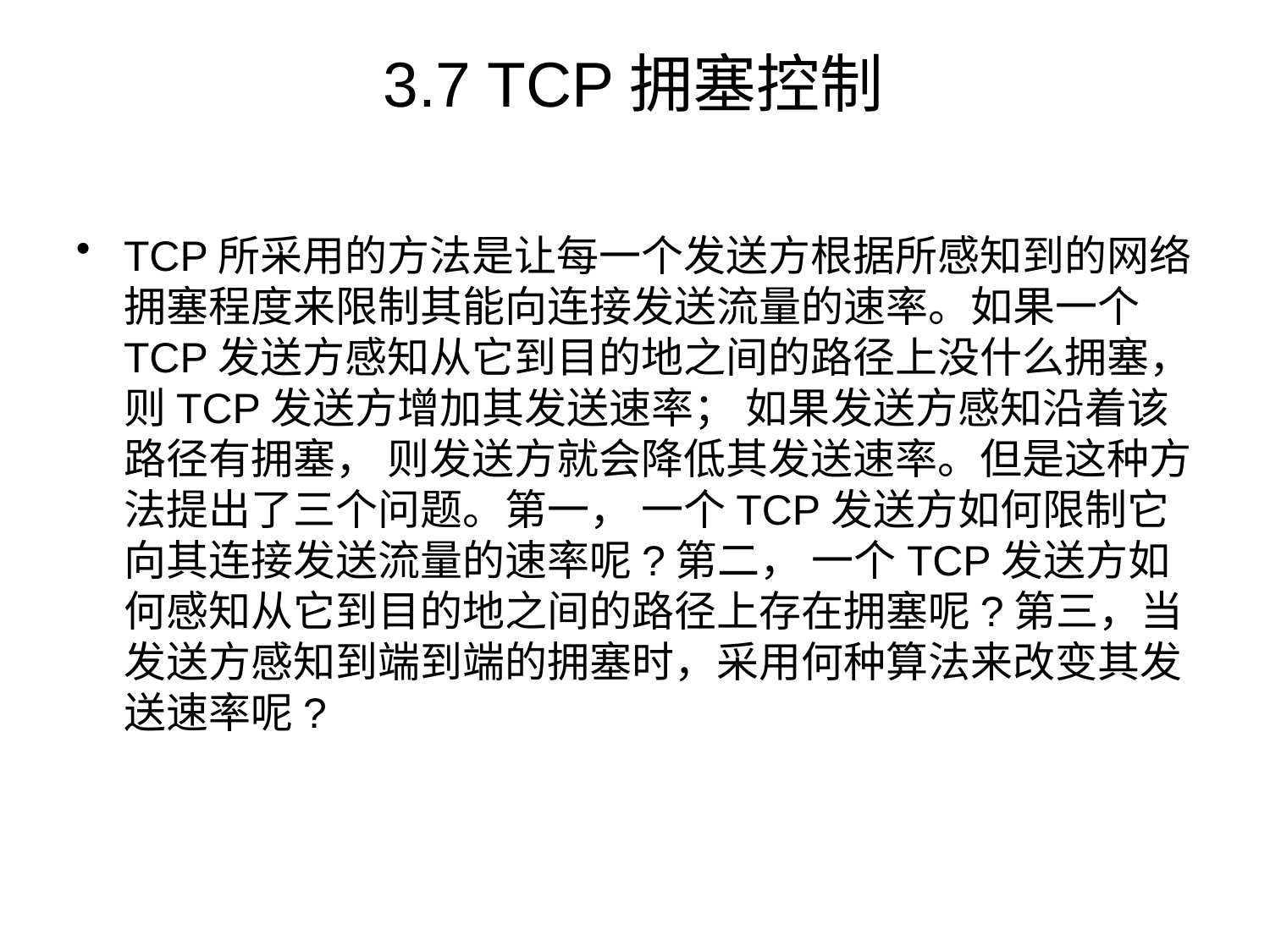

# 3.7 TCP拥塞控制
TCP所采用的方法是让每一个发送方根据所感知到的网络拥塞程度来限制其能向连接发送流量的速率。如果一个TCP发送方感知从它到目的地之间的路径上没什么拥塞， 则TCP发送方增加其发送速率； 如果发送方感知沿着该路径有拥塞， 则发送方就会降低其发送速率。但是这种方法提出了三个问题。第一， 一个TCP发送方如何限制它向其连接发送流量的速率呢?第二， 一个TCP发送方如何感知从它到目的地之间的路径上存在拥塞呢?第三，当发送方感知到端到端的拥塞时，采用何种算法来改变其发送速率呢?